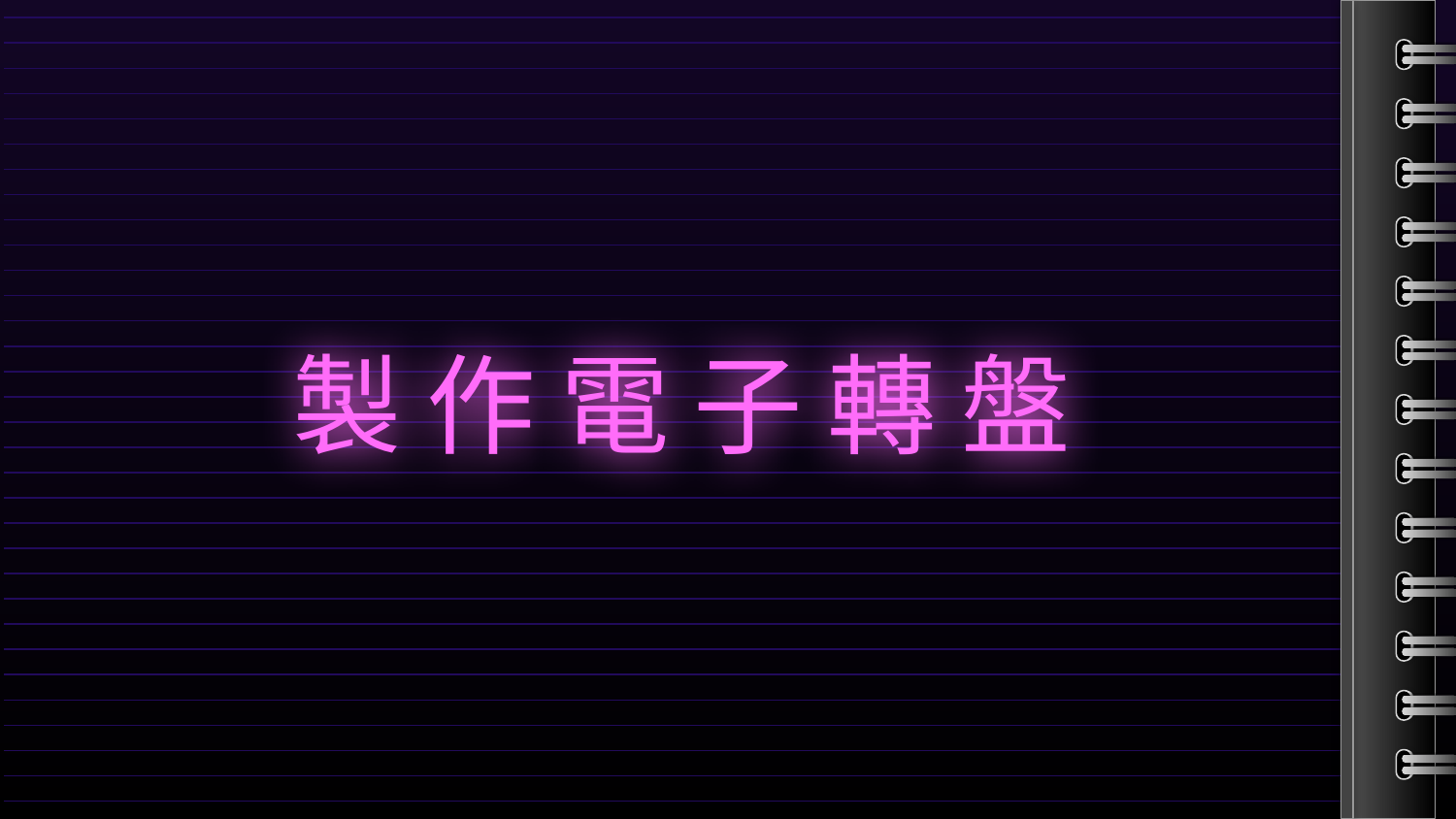

# 製 作 電 子 轉 盤